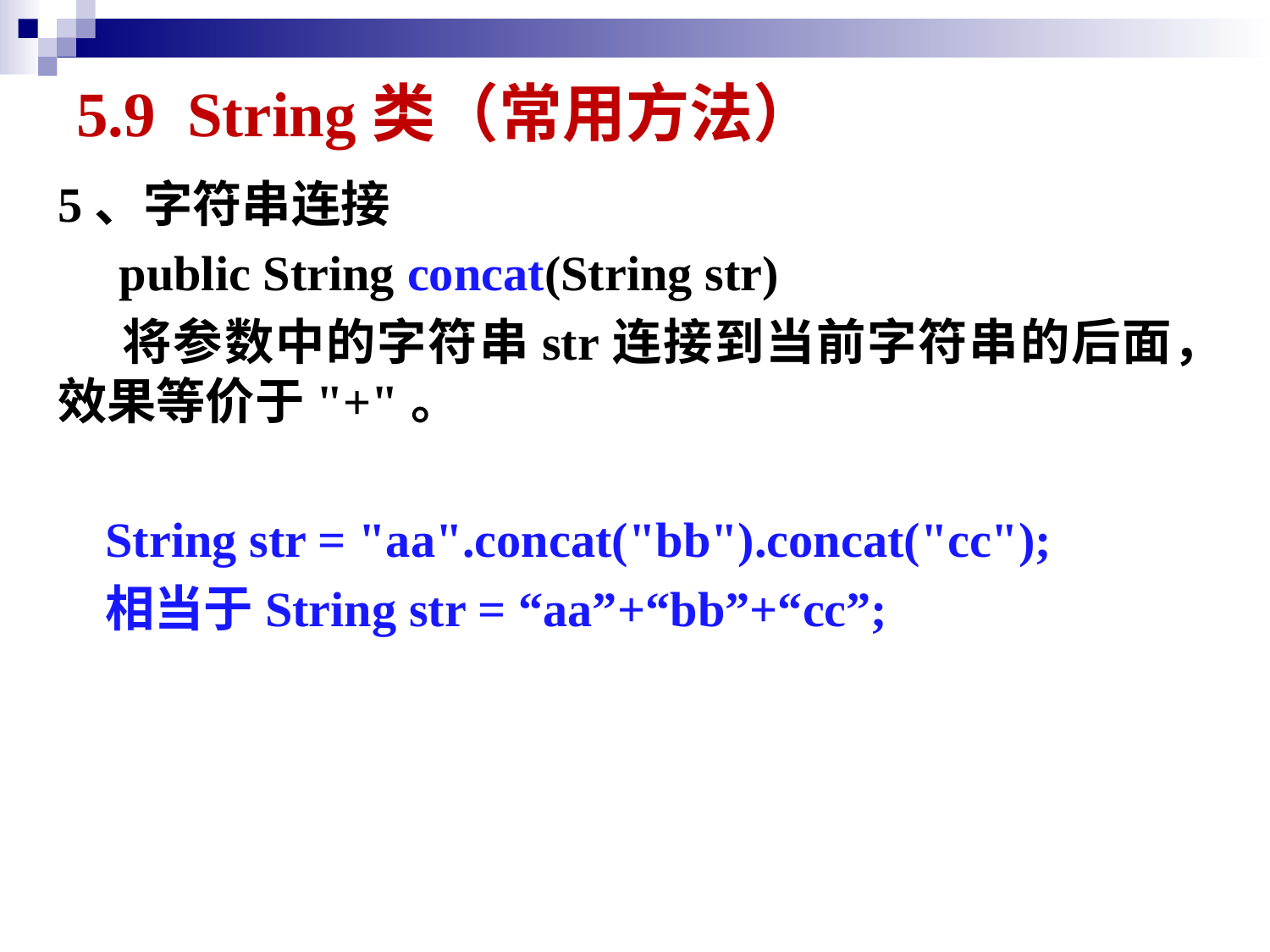

# 5.9  String类（常用方法）
5、字符串连接
     public String concat(String str)
    将参数中的字符串str连接到当前字符串的后面，效果等价于"+"。

	String str = "aa".concat("bb").concat("cc");
	相当于String str = “aa”+“bb”+“cc”;